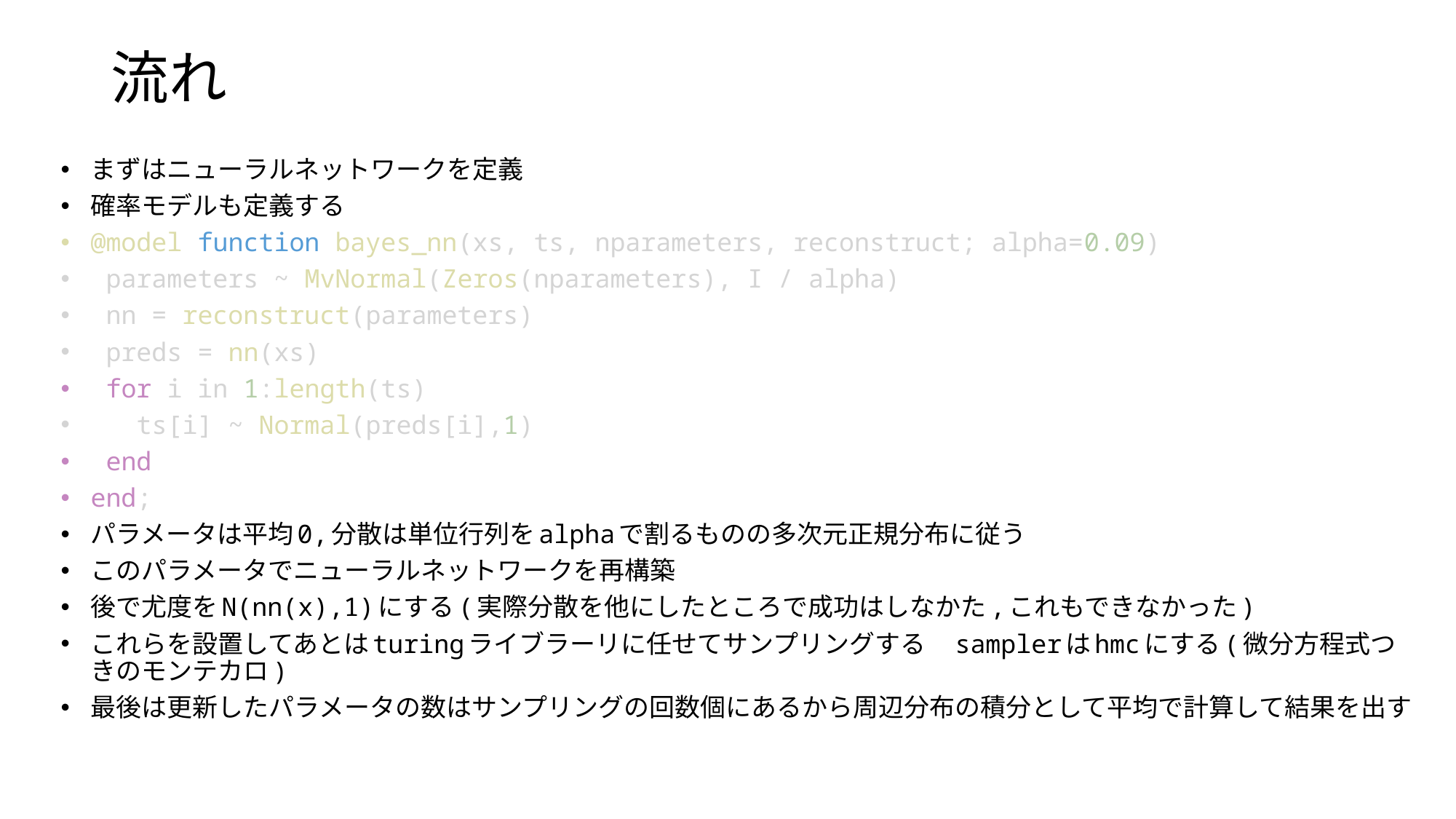

# 流れ
まずはニューラルネットワークを定義
確率モデルも定義する
@model function bayes_nn(xs, ts, nparameters, reconstruct; alpha=0.09)
 parameters ~ MvNormal(Zeros(nparameters), I / alpha)
 nn = reconstruct(parameters)
 preds = nn(xs)
 for i in 1:length(ts)
   ts[i] ~ Normal(preds[i],1)
 end
end;
パラメータは平均0,分散は単位行列をalphaで割るものの多次元正規分布に従う
このパラメータでニューラルネットワークを再構築
後で尤度をN(nn(x),1)にする(実際分散を他にしたところで成功はしなかた,これもできなかった)
これらを設置してあとはturingライブラーリに任せてサンプリングする　samplerはhmcにする(微分方程式つきのモンテカロ)
最後は更新したパラメータの数はサンプリングの回数個にあるから周辺分布の積分として平均で計算して結果を出す